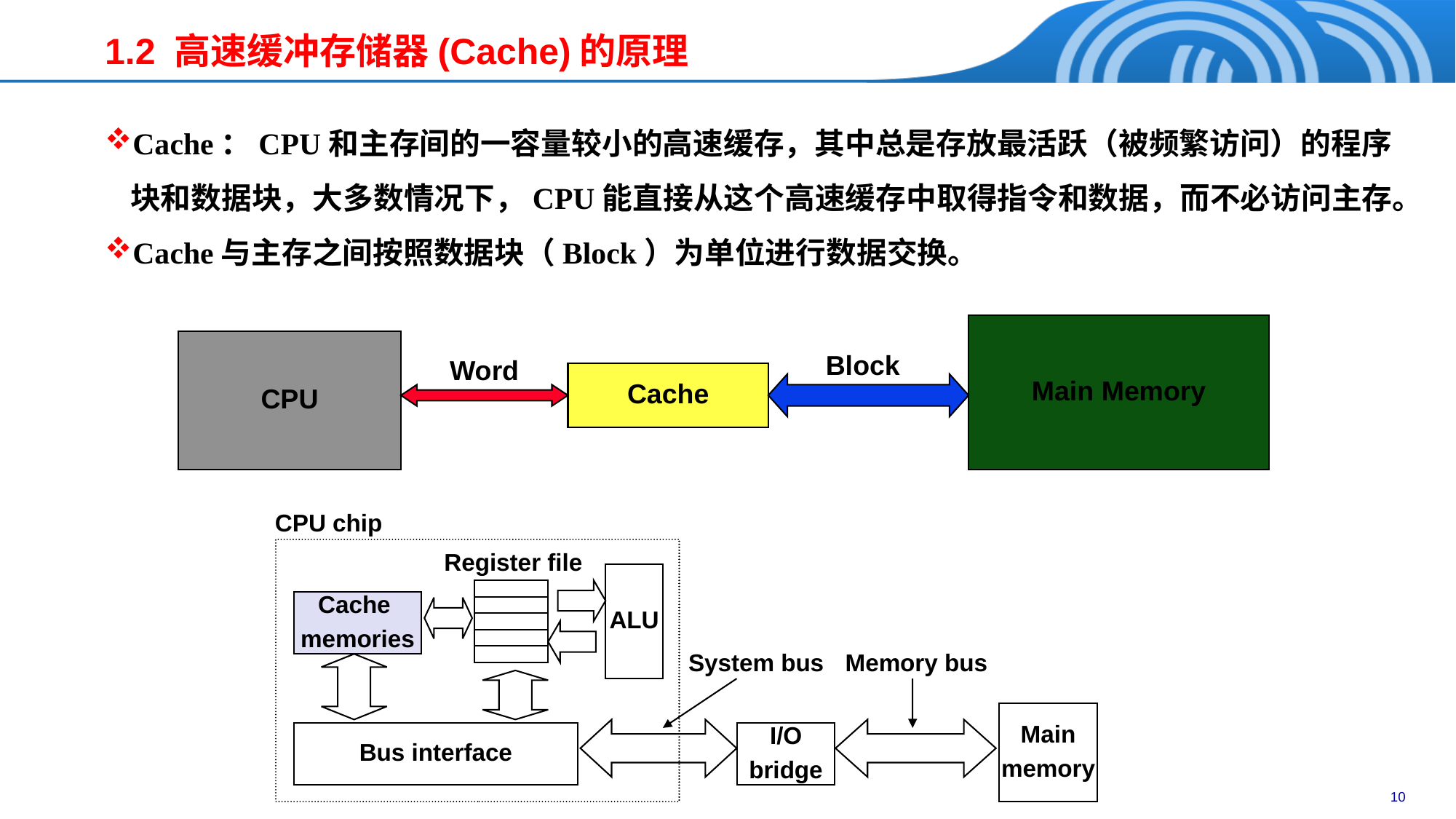

# 1.2 高速缓冲存储器(Cache)的原理
Cache：CPU和主存间的一容量较小的高速缓存，其中总是存放最活跃（被频繁访问）的程序块和数据块，大多数情况下，CPU能直接从这个高速缓存中取得指令和数据，而不必访问主存。
Cache与主存之间按照数据块（Block）为单位进行数据交换。
Main Memory
CPU
Block
Word
Cache

CPU chip

Register file
ALU

Cache
memories

System bus
Memory bus

Main
memory

Bus interface
I/O
bridge